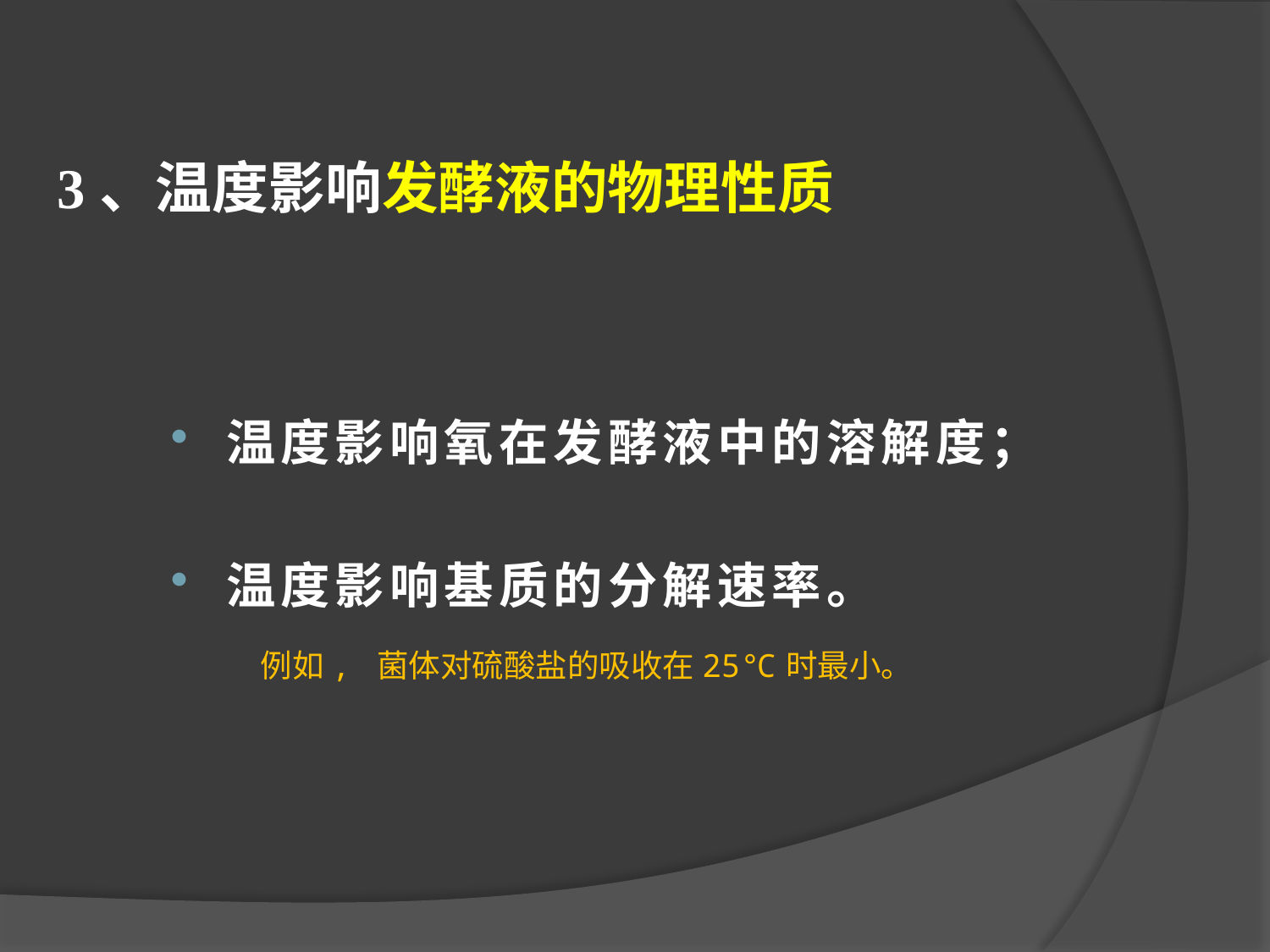

3、温度影响发酵液的物理性质
温度影响氧在发酵液中的溶解度；
温度影响基质的分解速率。
例如, 菌体对硫酸盐的吸收在25℃时最小。